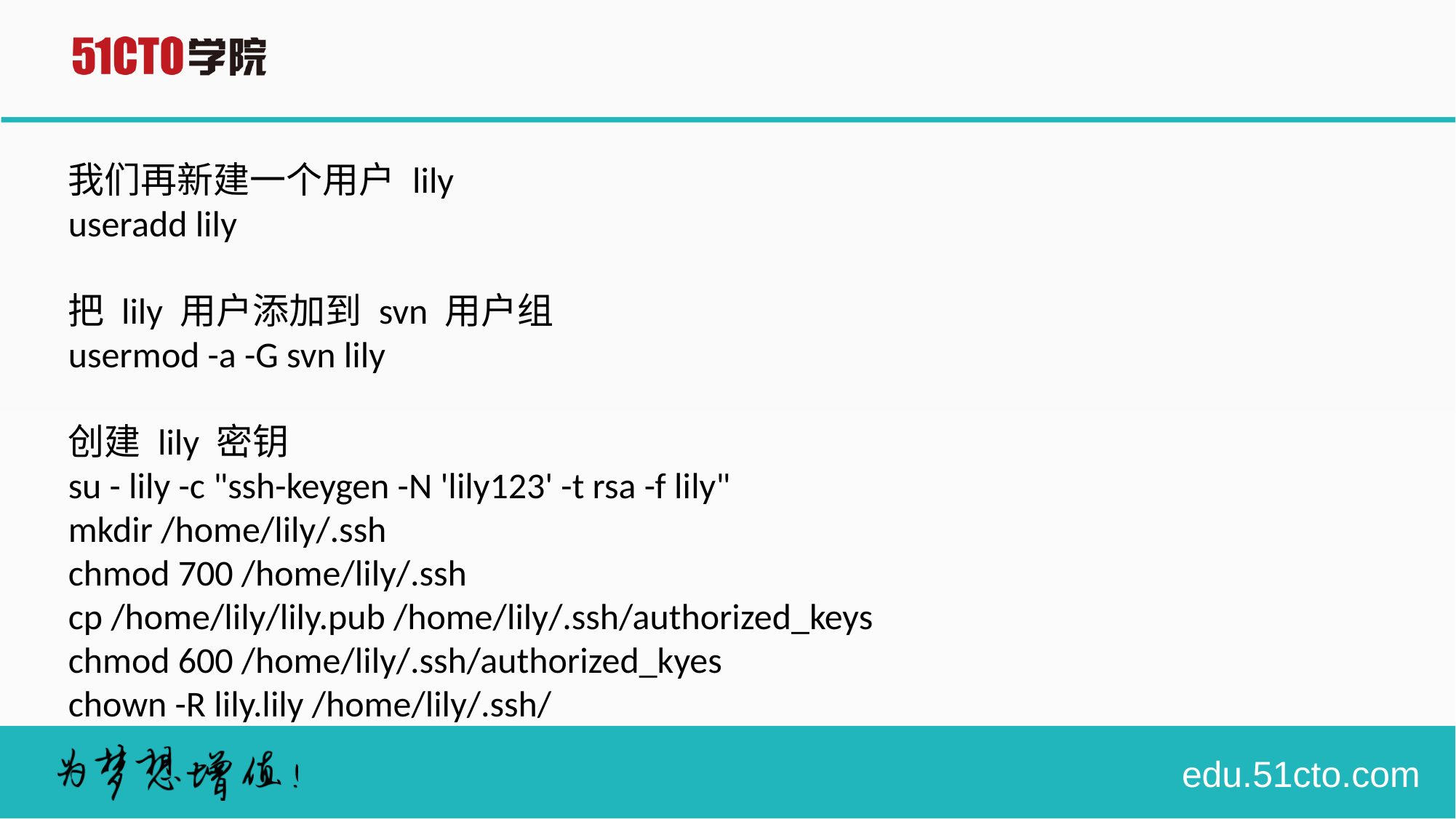

我们再新建一个用户 lily
useradd lily

把 lily 用户添加到 svn 用户组
usermod -a -G svn lily

创建 lily 密钥
su - lily -c "ssh-keygen -N 'lily123' -t rsa -f lily"
mkdir /home/lily/.ssh
chmod 700 /home/lily/.ssh
cp /home/lily/lily.pub /home/lily/.ssh/authorized_keys
chmod 600 /home/lily/.ssh/authorized_kyes
chown -R lily.lily /home/lily/.ssh/